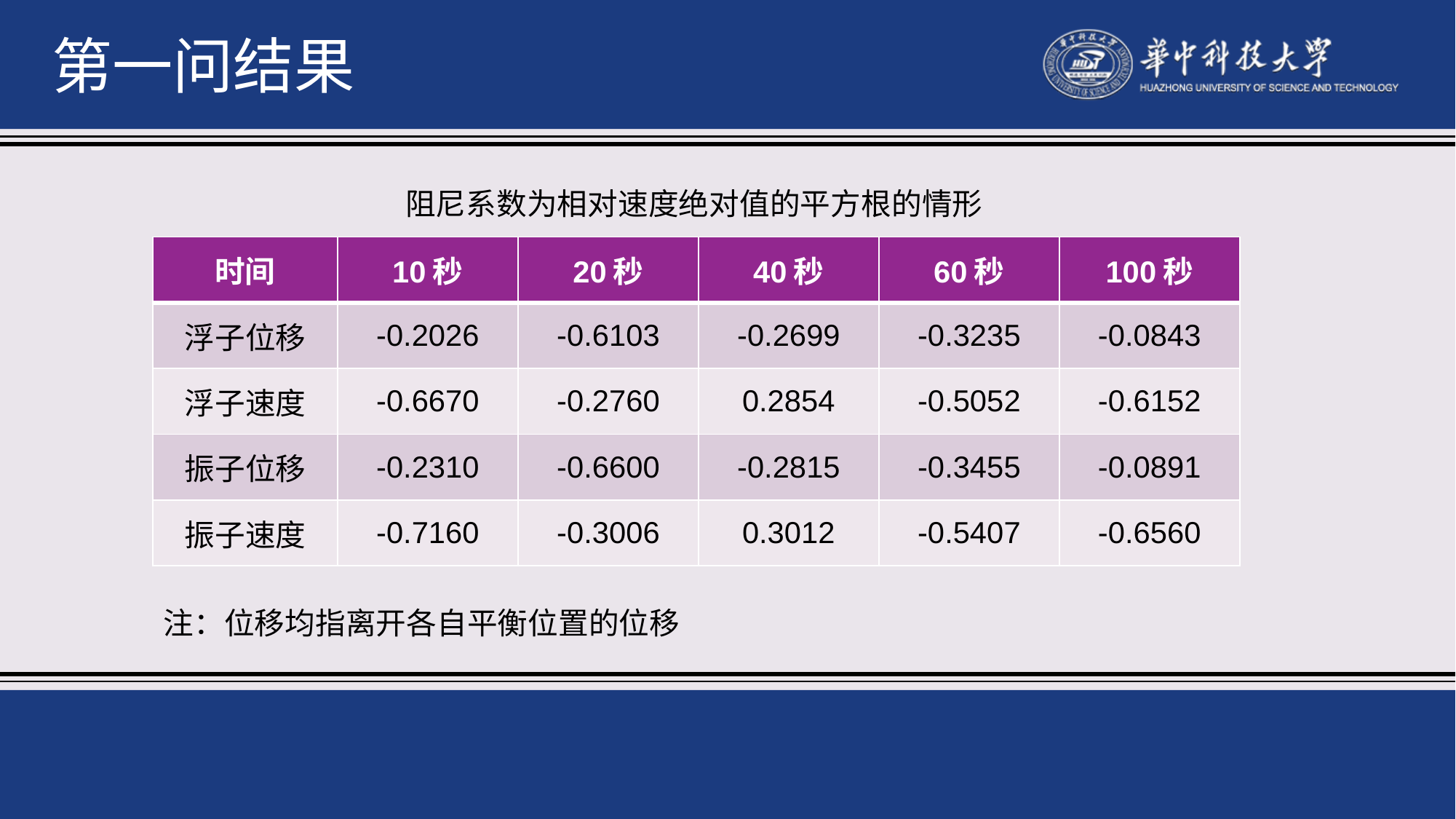

第一问结果
阻尼系数为相对速度绝对值的平方根的情形
| 时间 | 10秒 | 20秒 | 40秒 | 60秒 | 100秒 |
| --- | --- | --- | --- | --- | --- |
| 浮子位移 | -0.2026 | -0.6103 | -0.2699 | -0.3235 | -0.0843 |
| 浮子速度 | -0.6670 | -0.2760 | 0.2854 | -0.5052 | -0.6152 |
| 振子位移 | -0.2310 | -0.6600 | -0.2815 | -0.3455 | -0.0891 |
| 振子速度 | -0.7160 | -0.3006 | 0.3012 | -0.5407 | -0.6560 |
注：位移均指离开各自平衡位置的位移